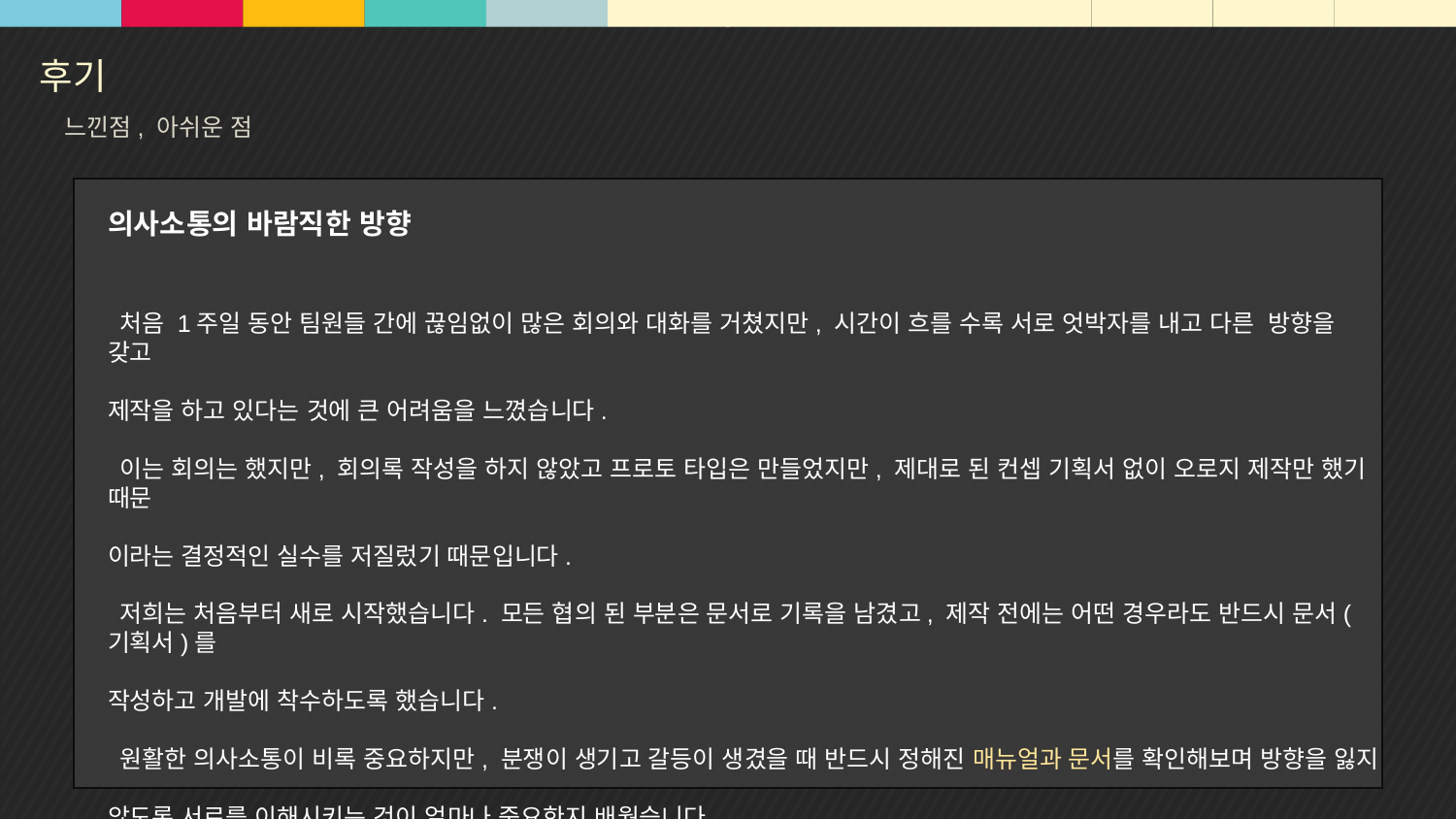

느낀점, 아쉬운 점

의사소통의 바람직한 방향

 처음 1주일 동안 팀원들 간에 끊임없이 많은 회의와 대화를 거쳤지만, 시간이 흐를 수록 서로 엇박자를 내고 다른  방향을 갖고

제작을 하고 있다는 것에 큰 어려움을 느꼈습니다.

 이는 회의는 했지만, 회의록 작성을 하지 않았고 프로토 타입은 만들었지만, 제대로 된 컨셉 기획서 없이 오로지 제작만 했기 때문

이라는 결정적인 실수를 저질렀기 때문입니다.

 저희는 처음부터 새로 시작했습니다. 모든 협의 된 부분은 문서로 기록을 남겼고, 제작 전에는 어떤 경우라도 반드시 문서(기획서)를

작성하고 개발에 착수하도록 했습니다.

 원활한 의사소통이 비록 중요하지만, 분쟁이 생기고 갈등이 생겼을 때 반드시 정해진 매뉴얼과 문서를 확인해보며 방향을 잃지

않도록 서로를 이해시키는 것이 얼마나 중요한지 배웠습니다.